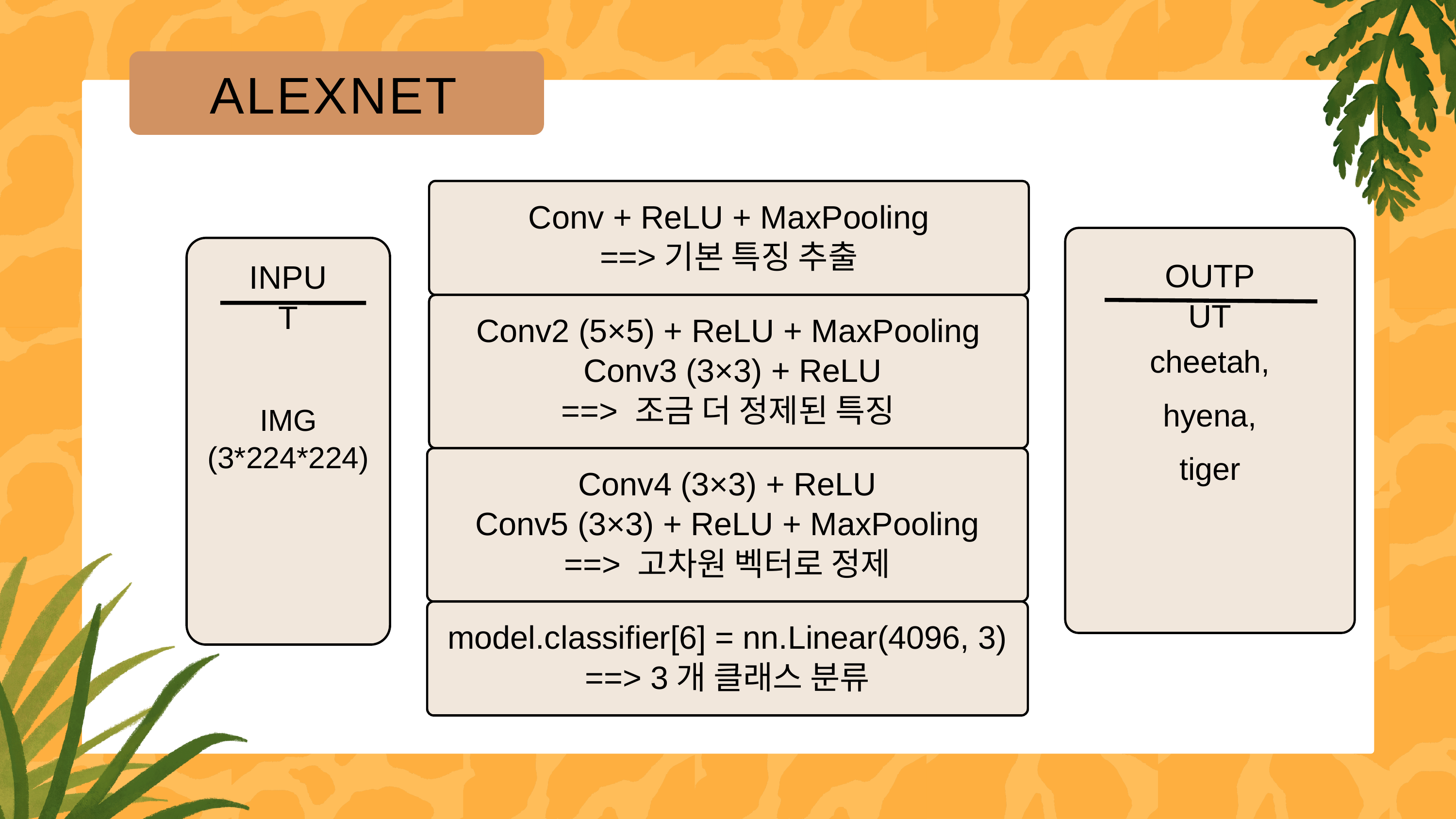

ALEXNET

Conv + ReLU + MaxPooling
==>기본 특징 추출

cheetah,
hyena,
tiger
OUTPUT

IMG
(3*224*224)
INPUT

Conv2 (5×5) + ReLU + MaxPooling
 Conv3 (3×3) + ReLU
==> 조금 더 정제된 특징

Conv4 (3×3) + ReLU
Conv5 (3×3) + ReLU + MaxPooling
==> 고차원 벡터로 정제

model.classifier[6] = nn.Linear(4096, 3)
==> 3개 클래스 분류